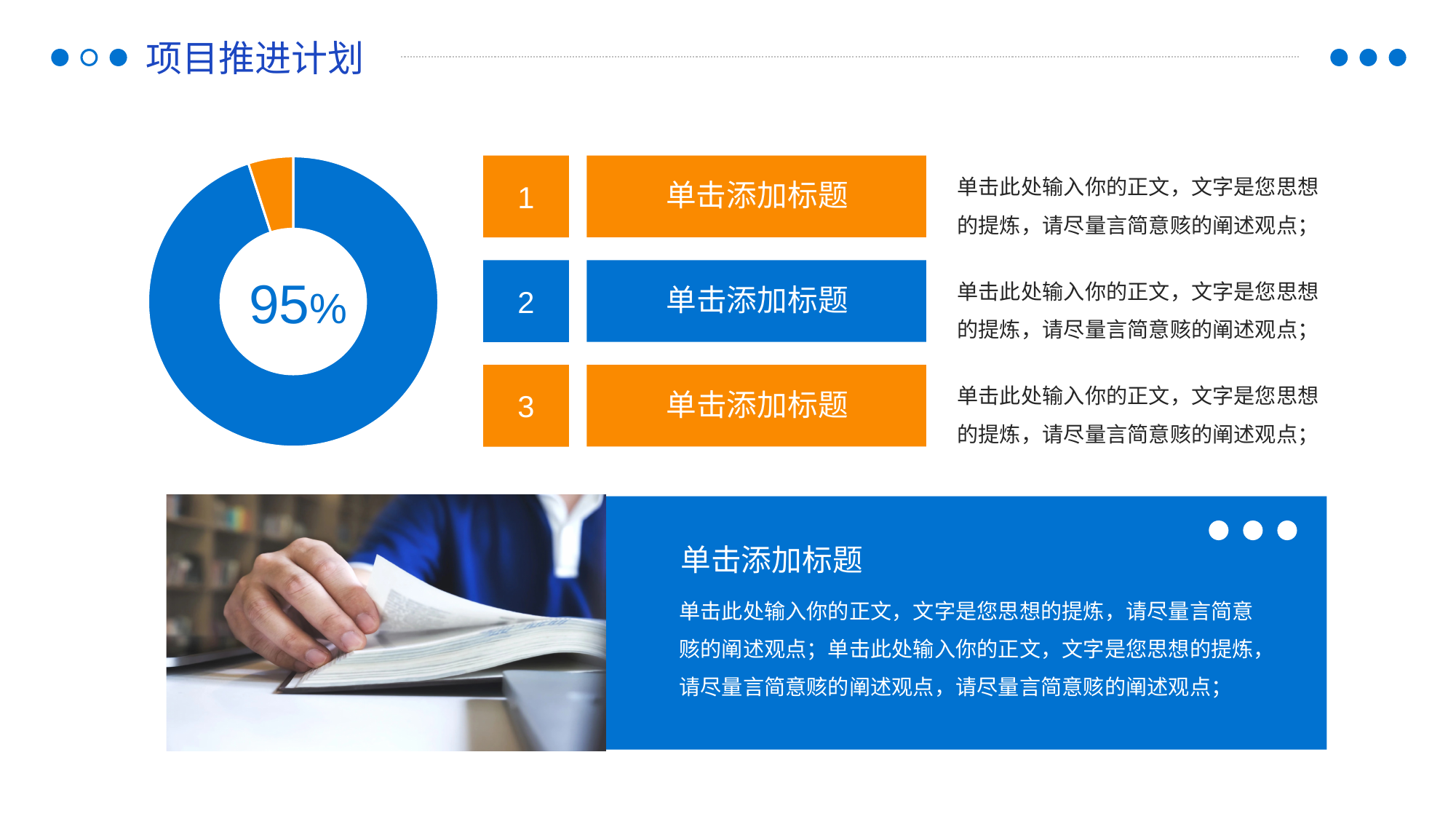

项目推进计划

### Chart

| Category | 销售额 |
|---|---|
| 第一季度 | 9.5 |
| 第二季度 | 0.5 |
1

单击此处输入你的正文，文字是您思想的提炼，请尽量言简意赅的阐述观点；
单击添加标题
95%
2

单击此处输入你的正文，文字是您思想的提炼，请尽量言简意赅的阐述观点；
单击添加标题
3

单击此处输入你的正文，文字是您思想的提炼，请尽量言简意赅的阐述观点；
单击添加标题

单击添加标题
单击此处输入你的正文，文字是您思想的提炼，请尽量言简意赅的阐述观点；单击此处输入你的正文，文字是您思想的提炼，请尽量言简意赅的阐述观点，请尽量言简意赅的阐述观点；